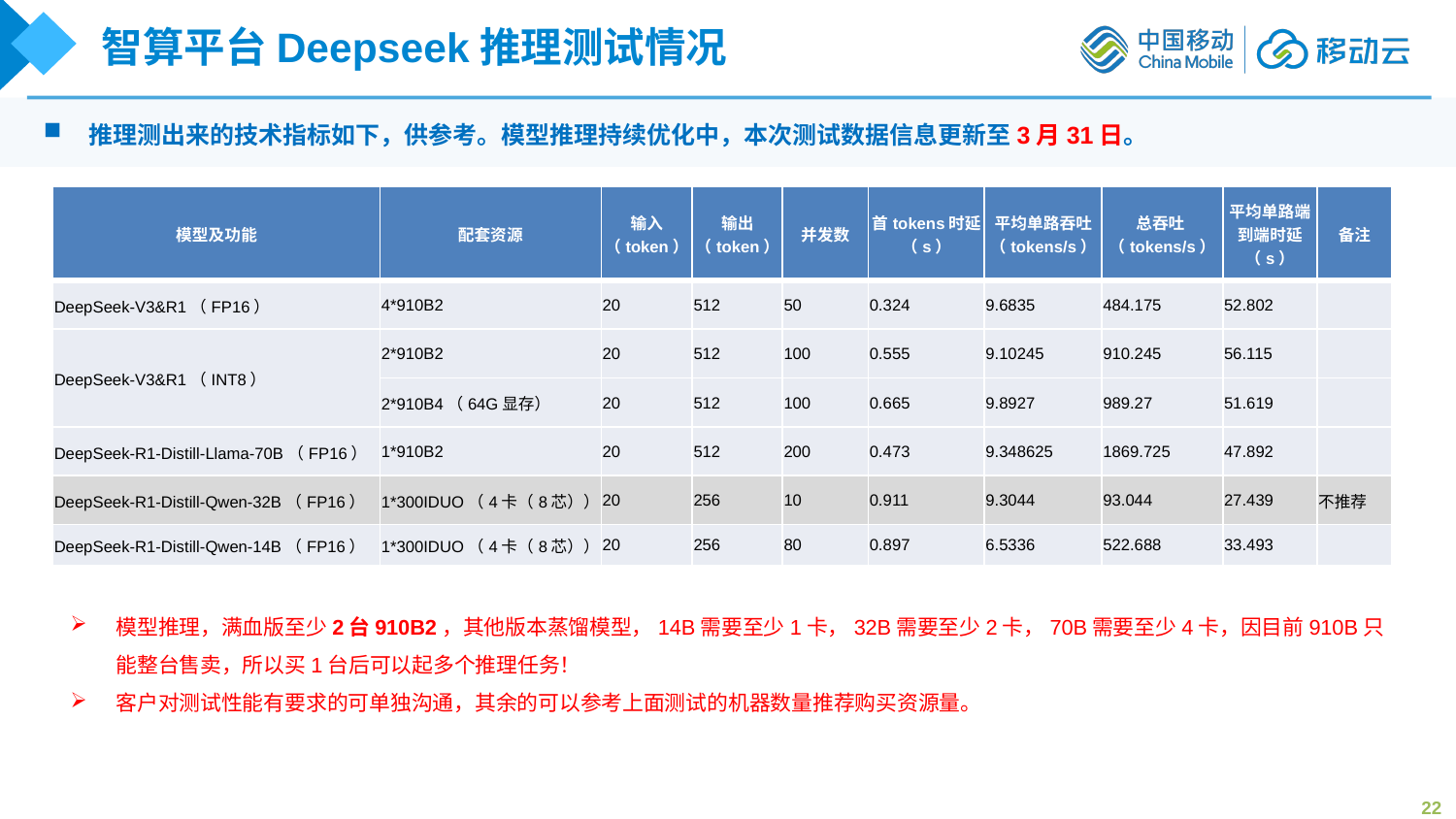

智算平台Deepseek推理测试情况
推理测出来的技术指标如下，供参考。模型推理持续优化中，本次测试数据信息更新至3月31日。
| 模型及功能 | 配套资源 | 输入（token） | 输出 （token） | 并发数 | 首tokens时延 （s） | 平均单路吞吐 （tokens/s） | 总吞吐 （tokens/s） | 平均单路端到端时延 （s） | 备注 |
| --- | --- | --- | --- | --- | --- | --- | --- | --- | --- |
| DeepSeek-V3&R1（FP16） | 4\*910B2 | 20 | 512 | 50 | 0.324 | 9.6835 | 484.175 | 52.802 |  |
| DeepSeek-V3&R1（INT8） | 2\*910B2 | 20 | 512 | 100 | 0.555 | 9.10245 | 910.245 | 56.115 |  |
|  | 2\*910B4（64G显存） | 20 | 512 | 100 | 0.665 | 9.8927 | 989.27 | 51.619 |  |
| DeepSeek-R1-Distill-Llama-70B（FP16） | 1\*910B2 | 20 | 512 | 200 | 0.473 | 9.348625 | 1869.725 | 47.892 |  |
| DeepSeek-R1-Distill-Qwen-32B（FP16） | 1\*300IDUO（4卡（8芯）） | 20 | 256 | 10 | 0.911 | 9.3044 | 93.044 | 27.439 | 不推荐 |
| DeepSeek-R1-Distill-Qwen-14B（FP16） | 1\*300IDUO（4卡（8芯）） | 20 | 256 | 80 | 0.897 | 6.5336 | 522.688 | 33.493 |  |
模型推理，满血版至少2台910B2，其他版本蒸馏模型，14B需要至少1卡，32B需要至少2卡，70B需要至少4卡，因目前910B只能整台售卖，所以买1台后可以起多个推理任务！
客户对测试性能有要求的可单独沟通，其余的可以参考上面测试的机器数量推荐购买资源量。